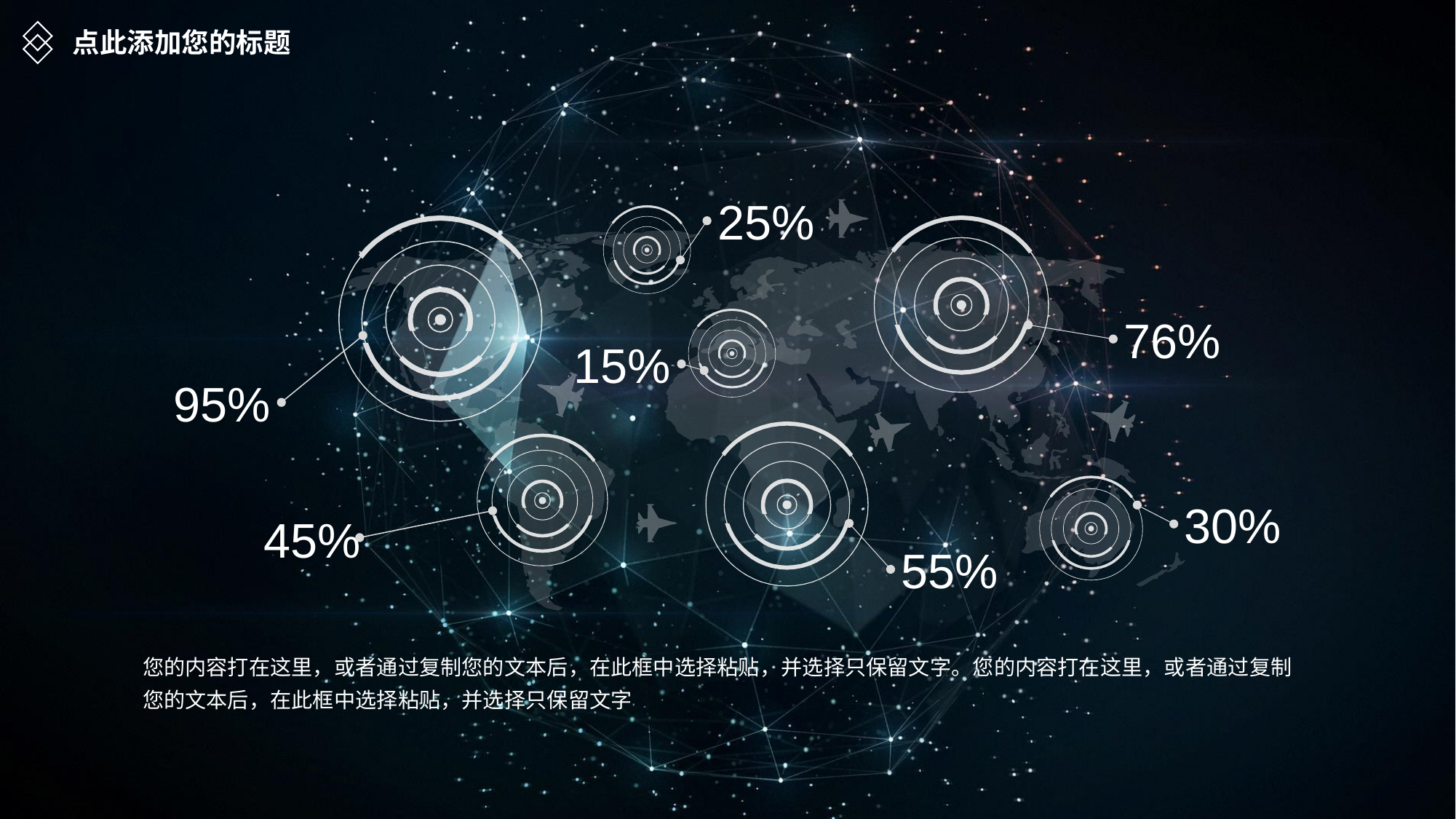

点此添加您的标题

25%

76%

15%
95%

30%

45%
55%
您的内容打在这里，或者通过复制您的文本后，在此框中选择粘贴，并选择只保留文字。您的内容打在这里，或者通过复制您的文本后，在此框中选择粘贴，并选择只保留文字